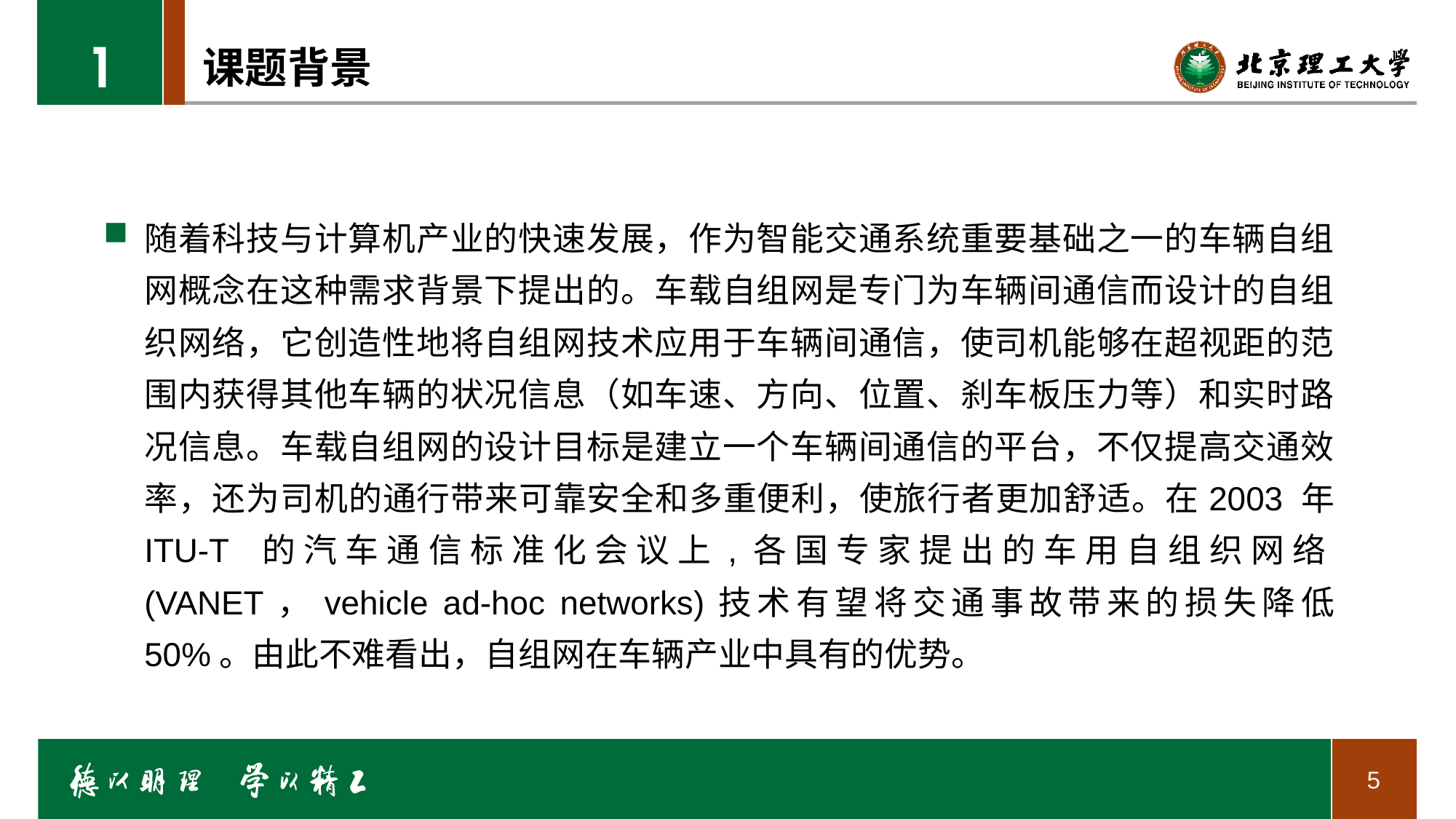

1
# 课题背景
随着科技与计算机产业的快速发展，作为智能交通系统重要基础之一的车辆自组网概念在这种需求背景下提出的。车载自组网是专门为车辆间通信而设计的自组织网络，它创造性地将自组网技术应用于车辆间通信，使司机能够在超视距的范围内获得其他车辆的状况信息（如车速、方向、位置、刹车板压力等）和实时路况信息。车载自组网的设计目标是建立一个车辆间通信的平台，不仅提高交通效率，还为司机的通行带来可靠安全和多重便利，使旅行者更加舒适。在2003 年 ITU-T 的汽车通信标准化会议上,各国专家提出的车用自组织网络(VANET，vehicle ad-hoc networks)技术有望将交通事故带来的损失降低 50%。由此不难看出，自组网在车辆产业中具有的优势。